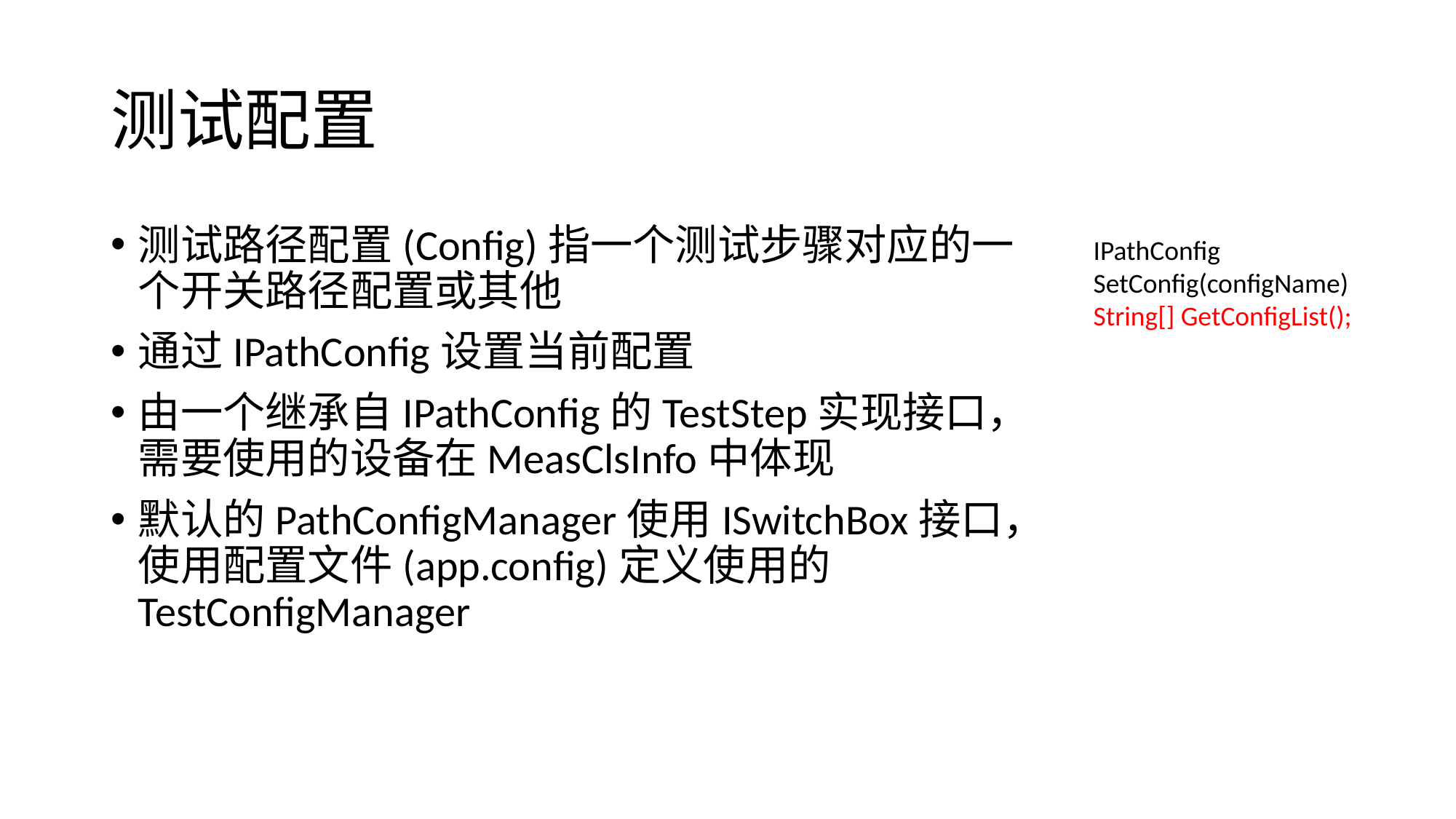

# 测试配置
测试路径配置(Config)指一个测试步骤对应的一个开关路径配置或其他
通过IPathConfig设置当前配置
由一个继承自IPathConfig的TestStep实现接口，需要使用的设备在MeasClsInfo中体现
默认的PathConfigManager使用ISwitchBox接口，使用配置文件(app.config)定义使用的TestConfigManager

IPathConfig
SetConfig(configName)
String[] GetConfigList();